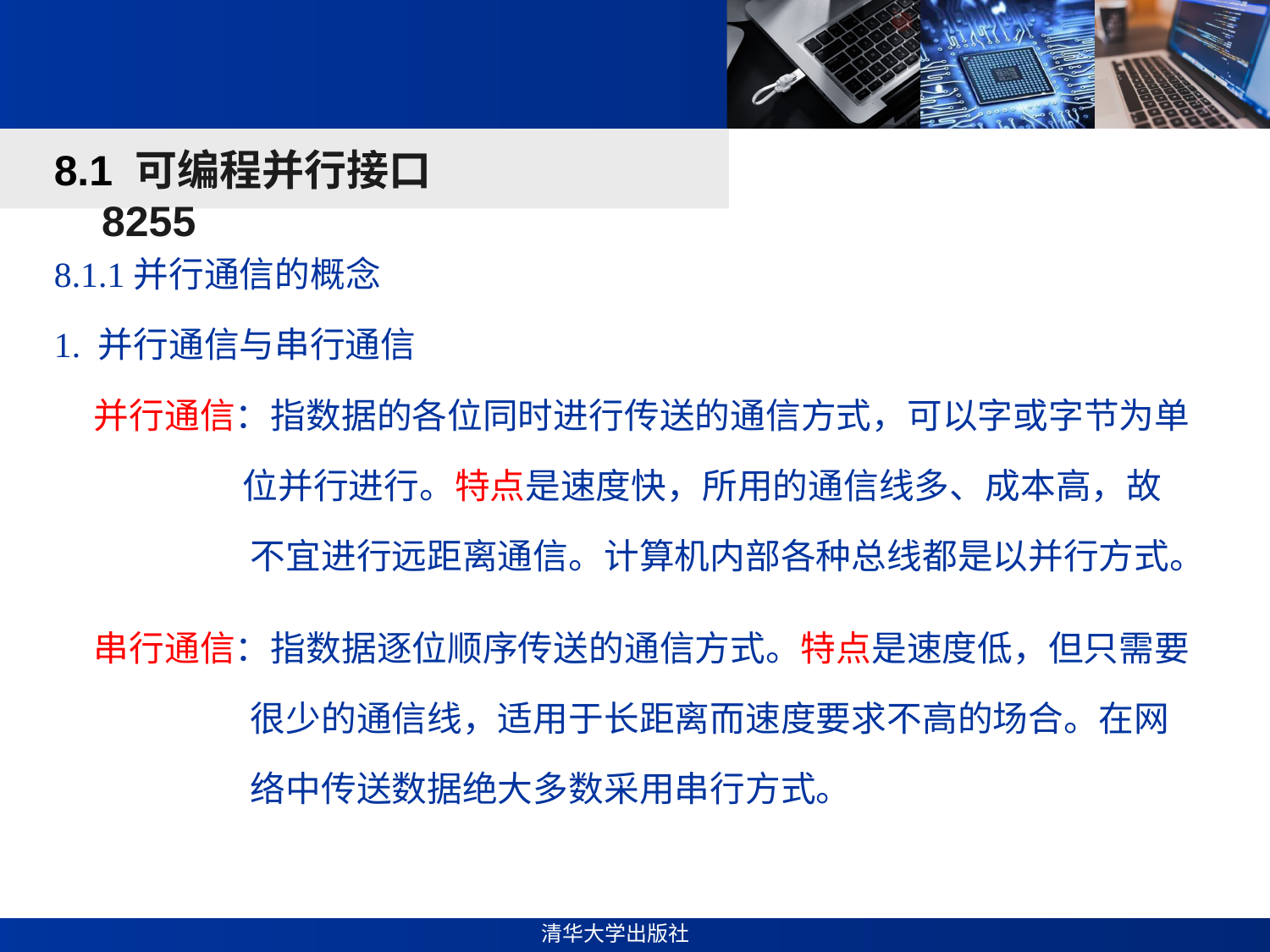

#
8.1 可编程并行接口8255
8.1.1并行通信的概念
1. 并行通信与串行通信
    并行通信：指数据的各位同时进行传送的通信方式，可以字或字节为单
                       位并行进行。特点是速度快，所用的通信线多、成本高，故
                        不宜进行远距离通信。计算机内部各种总线都是以并行方式。
    串行通信：指数据逐位顺序传送的通信方式。特点是速度低，但只需要
                        很少的通信线，适用于长距离而速度要求不高的场合。在网
                        络中传送数据绝大多数采用串行方式。